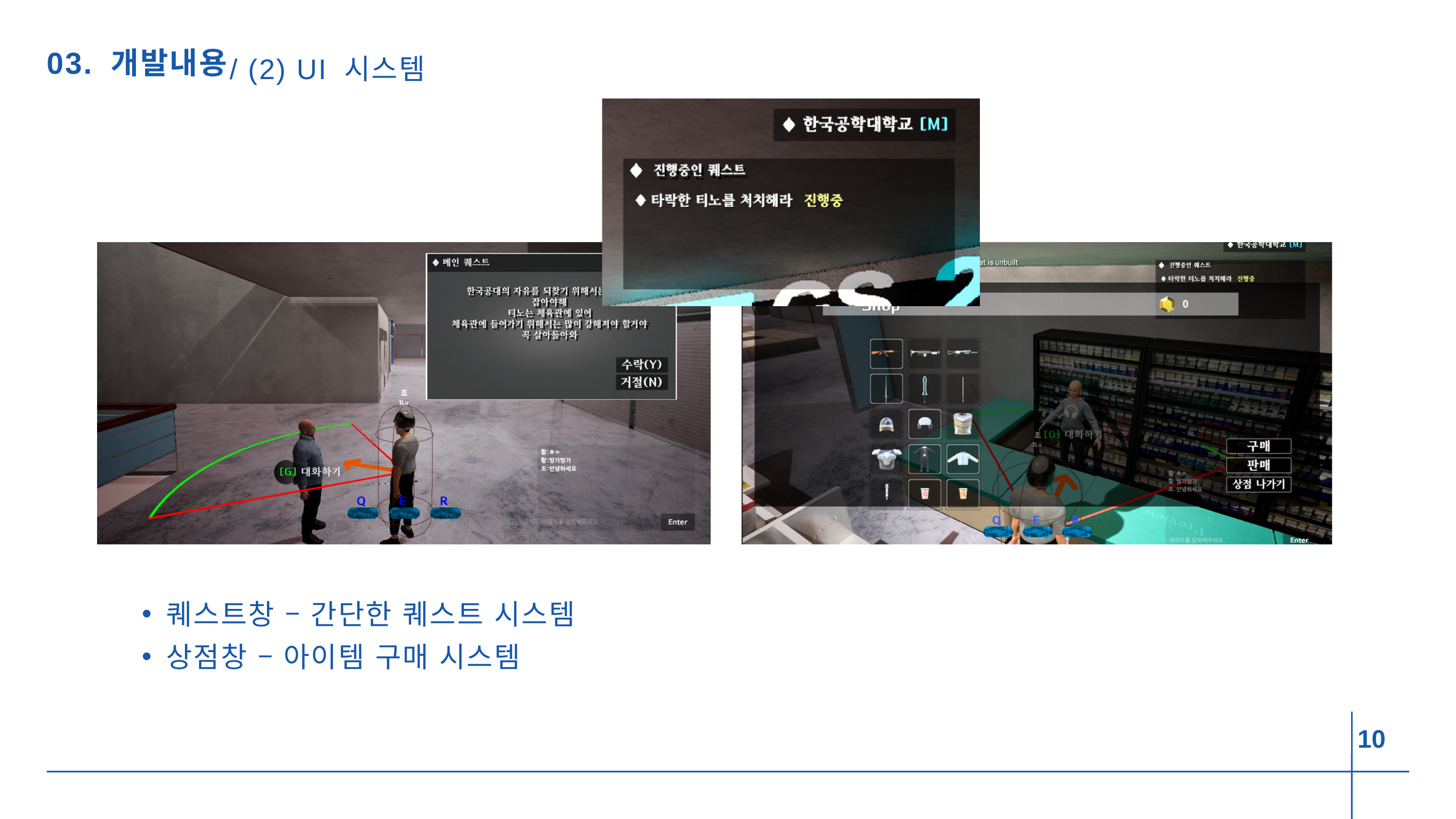

/ (2) UI 시스템
03. 개발내용

퀘스트창 – 간단한 퀘스트 시스템
상점창 – 아이템 구매 시스템

10